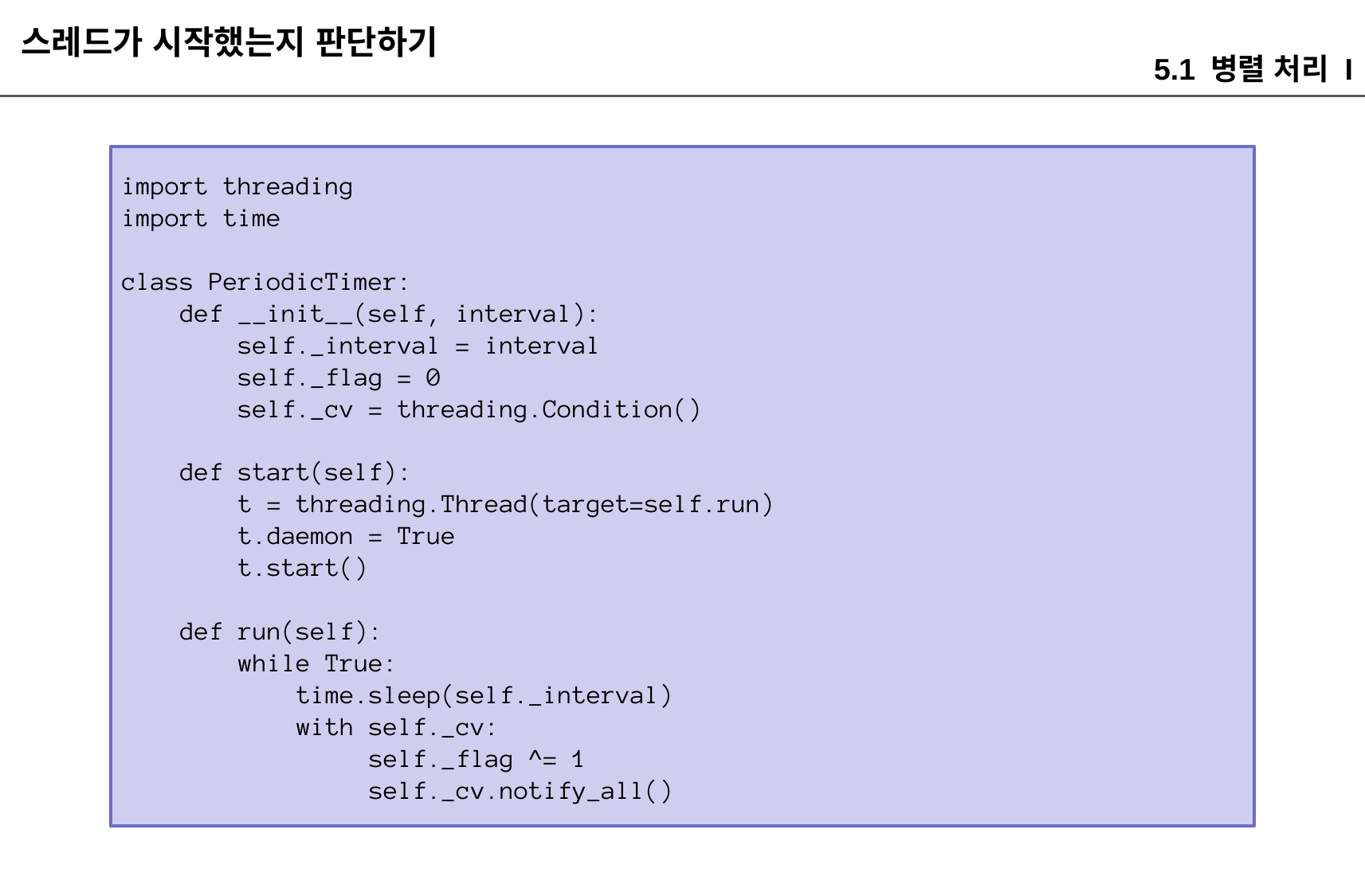

스레드가 시작했는지 판단하기
5.1 병렬 처리 I
import threading
import time

class PeriodicTimer:
    def __init__(self, interval):
        self._interval = interval
        self._flag = 0
        self._cv = threading.Condition()

    def start(self):
        t = threading.Thread(target=self.run)
        t.daemon = True
        t.start()

    def run(self):
        while True:
            time.sleep(self._interval)
            with self._cv:
                 self._flag ^= 1
                 self._cv.notify_all()